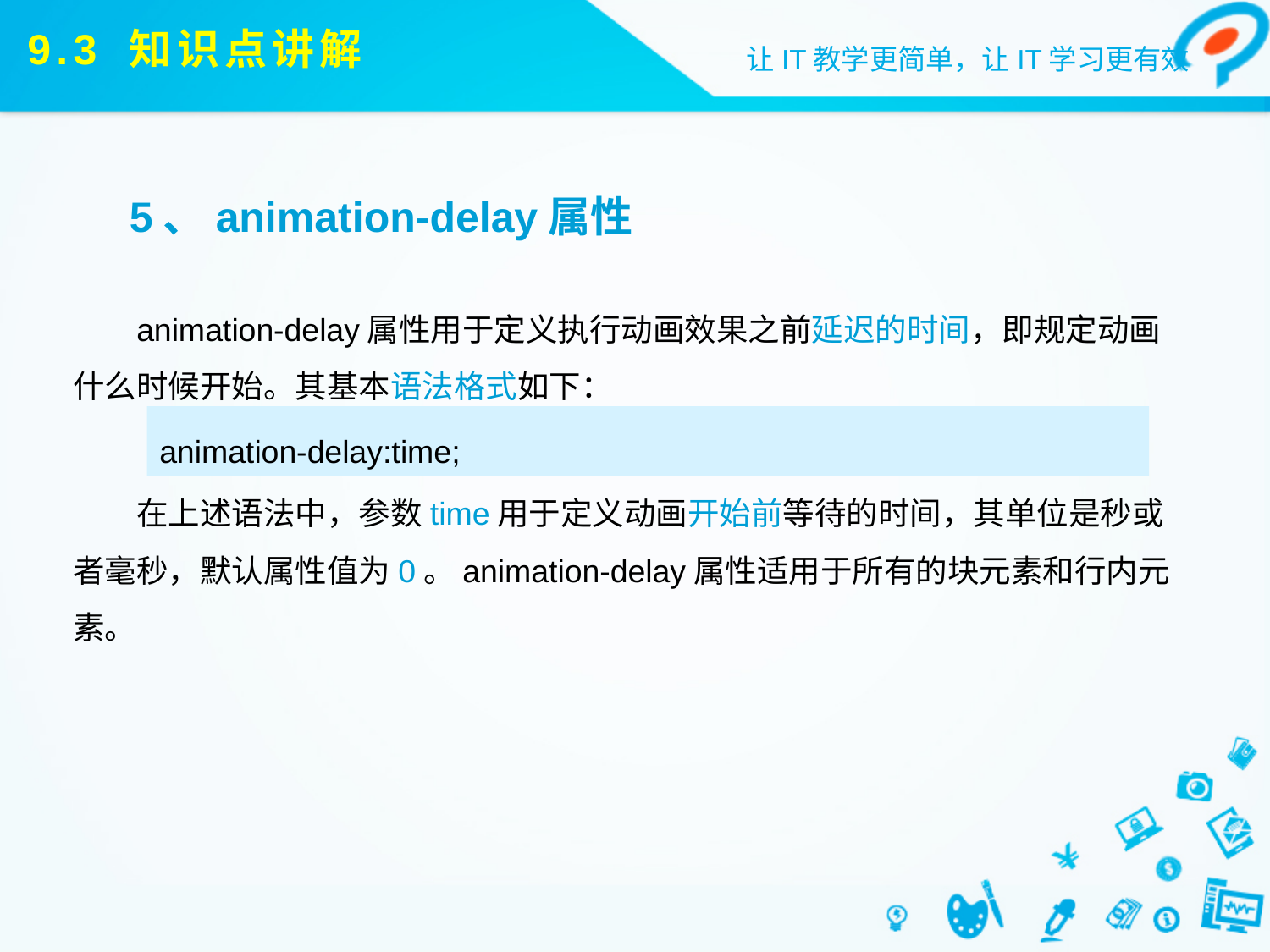

# 9.3 知识点讲解
5、animation-delay属性
animation-delay属性用于定义执行动画效果之前延迟的时间，即规定动画什么时候开始。其基本语法格式如下：

在上述语法中，参数time用于定义动画开始前等待的时间，其单位是秒或者毫秒，默认属性值为0。animation-delay属性适用于所有的块元素和行内元素。

animation-delay:time;